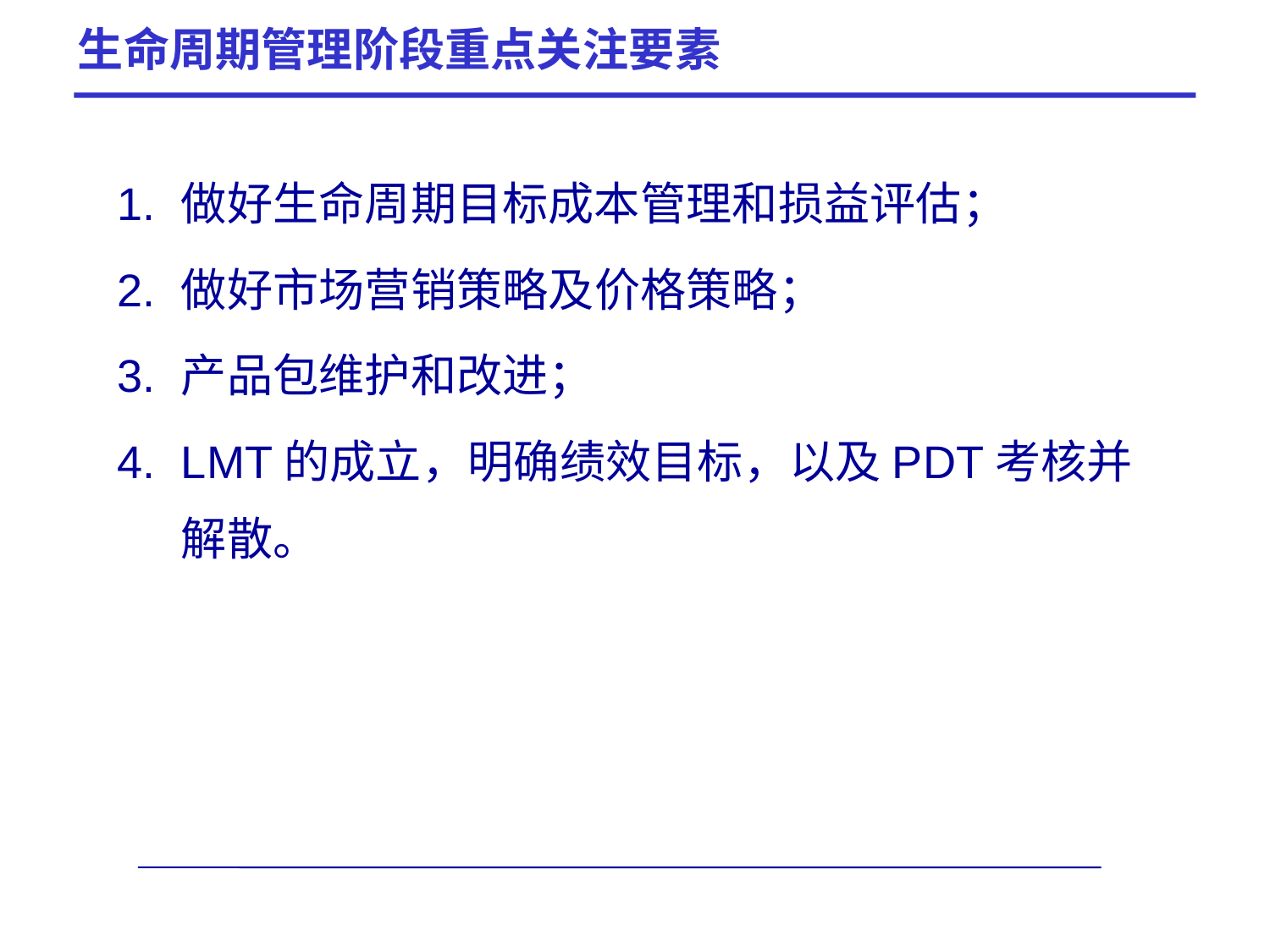

# 生命周期管理阶段重点关注要素
做好生命周期目标成本管理和损益评估；
做好市场营销策略及价格策略；
产品包维护和改进；
LMT的成立，明确绩效目标，以及PDT考核并解散。